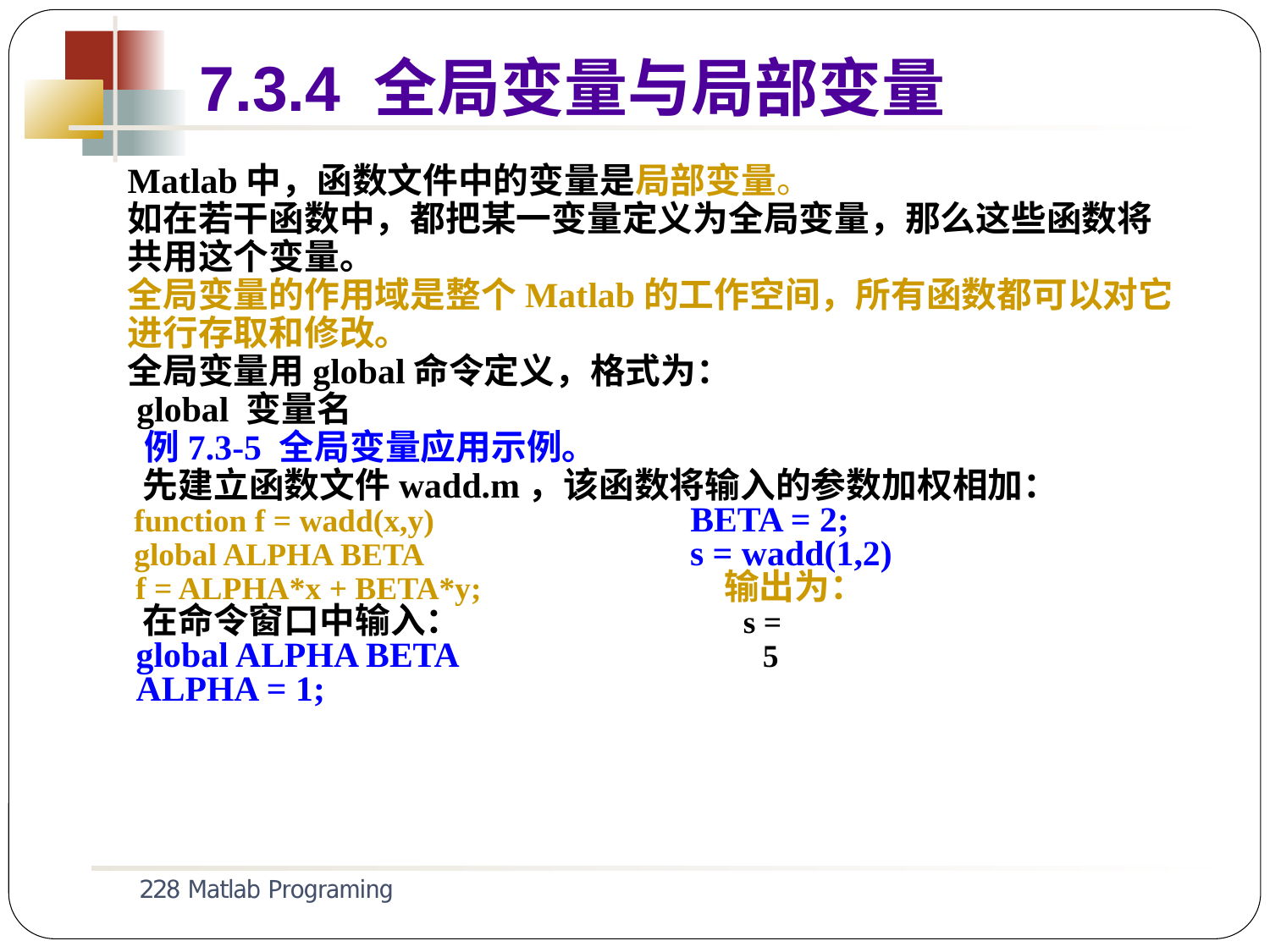

7.3.4 全局变量与局部变量
Matlab中，函数文件中的变量是局部变量。
如在若干函数中，都把某一变量定义为全局变量，那么这些函数将
共用这个变量。
全局变量的作用域是整个Matlab的工作空间，所有函数都可以对它
进行存取和修改。
全局变量用global命令定义，格式为：
 global 变量名
 例7.3-5 全局变量应用示例。
 先建立函数文件wadd.m，该函数将输入的参数加权相加：
 function f = wadd(x,y)                                       BETA = 2;
 global ALPHA BETA                                        s = wadd(1,2)
 f = ALPHA*x + BETA*y;                            输出为：
 在命令窗口中输入：                                     s =
 global ALPHA BETA                                    5
 ALPHA = 1;
228 Matlab Programing